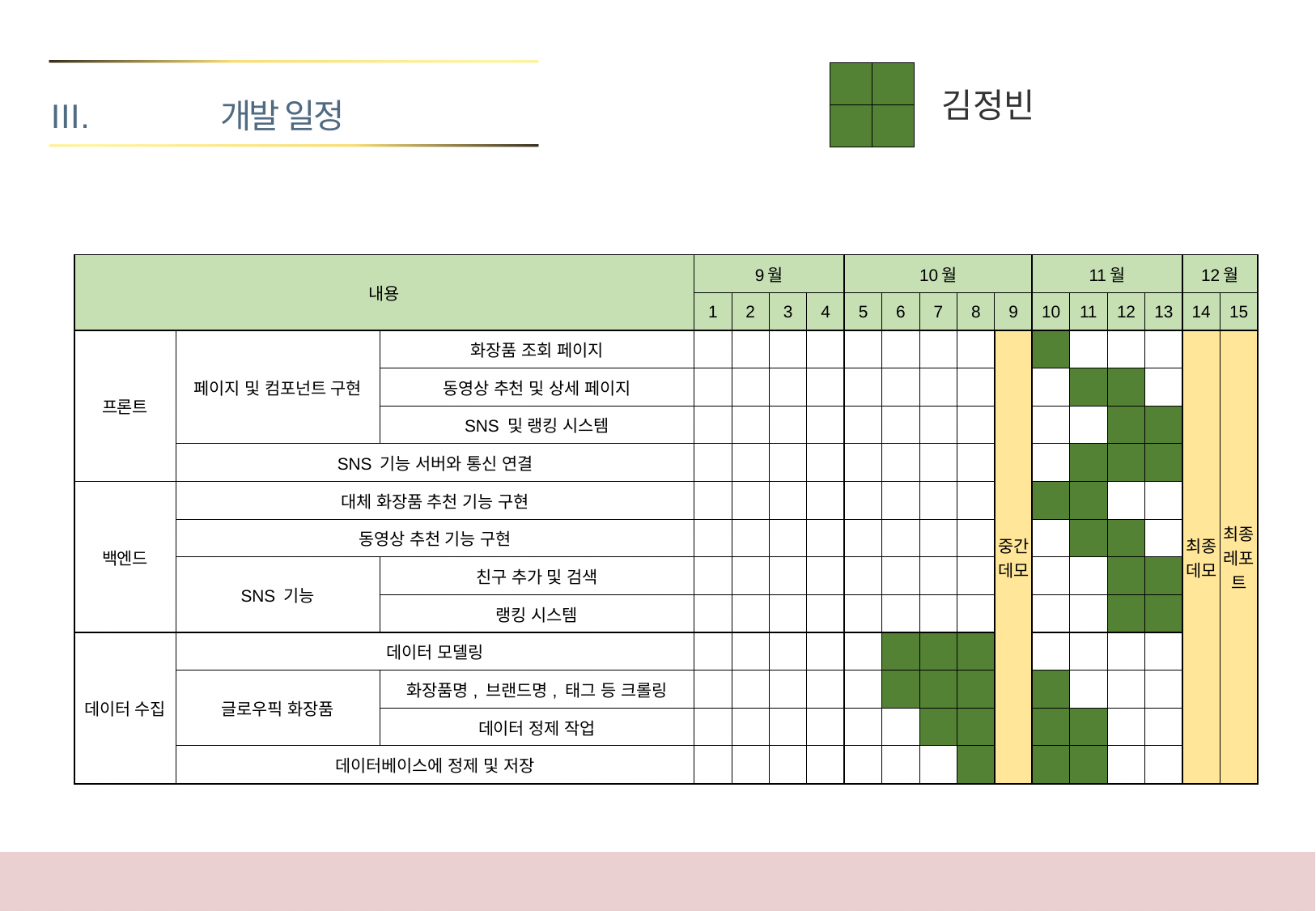

개발 일정
|  |  |
| --- | --- |
|  |  |
김정빈
| 내용 |  |  | 9월 |  |  |  | 10월 |  |  |  |  | 11월 |  |  |  | 12월 |  |
| --- | --- | --- | --- | --- | --- | --- | --- | --- | --- | --- | --- | --- | --- | --- | --- | --- | --- |
|  |  |  | 1 | 2 | 3 | 4 | 5 | 6 | 7 | 8 | 9 | 10 | 11 | 12 | 13 | 14 | 15 |
| 프론트 | 페이지 및 컴포넌트 구현 | 화장품 조회 페이지 |  |  |  |  |  |  |  |  | 중간 데모 |  |  |  |  | 최종 데모 | 최종 레포트 |
|  |  | 동영상 추천 및 상세 페이지 |  |  |  |  |  |  |  |  |  |  |  |  |  |  |  |
|  |  | SNS 및 랭킹 시스템 |  |  |  |  |  |  |  |  |  |  |  |  |  |  |  |
|  | SNS 기능 서버와 통신 연결 |  |  |  |  |  |  |  |  |  |  |  |  |  |  |  |  |
| 백엔드 | 대체 화장품 추천 기능 구현 |  |  |  |  |  |  |  |  |  |  |  |  |  |  |  |  |
|  | 동영상 추천 기능 구현 |  |  |  |  |  |  |  |  |  |  |  |  |  |  |  |  |
|  | SNS 기능 | 친구 추가 및 검색 |  |  |  |  |  |  |  |  |  |  |  |  |  |  |  |
|  |  | 랭킹 시스템 |  |  |  |  |  |  |  |  |  |  |  |  |  |  |  |
| 데이터 수집 | 데이터 모델링 |  |  |  |  |  |  |  |  |  |  |  |  |  |  |  |  |
|  | 글로우픽 화장품 | 화장품명, 브랜드명, 태그 등 크롤링 |  |  |  |  |  |  |  |  |  |  |  |  |  |  |  |
|  |  | 데이터 정제 작업 |  |  |  |  |  |  |  |  |  |  |  |  |  |  |  |
|  | 데이터베이스에 정제 및 저장 |  |  |  |  |  |  |  |  |  |  |  |  |  |  |  |  |